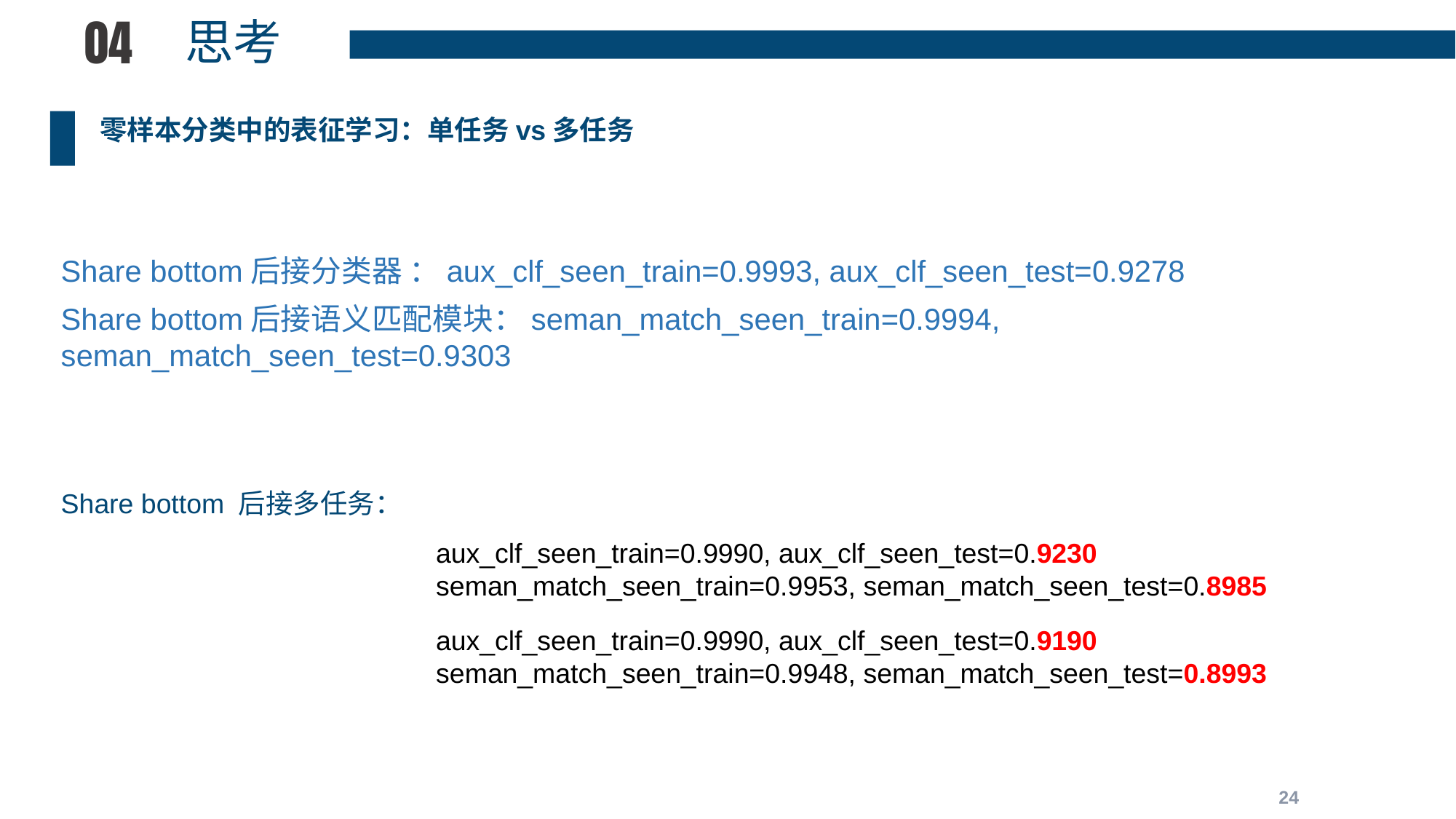

思考
04

零样本分类中的表征学习：单任务vs多任务

Share bottom后接分类器 ：aux_clf_seen_train=0.9993, aux_clf_seen_test=0.9278
Share bottom后接语义匹配模块：seman_match_seen_train=0.9994, seman_match_seen_test=0.9303
Share bottom 后接多任务：
aux_clf_seen_train=0.9990, aux_clf_seen_test=0.9230
seman_match_seen_train=0.9953, seman_match_seen_test=0.8985
aux_clf_seen_train=0.9990, aux_clf_seen_test=0.9190
seman_match_seen_train=0.9948, seman_match_seen_test=0.8993
24